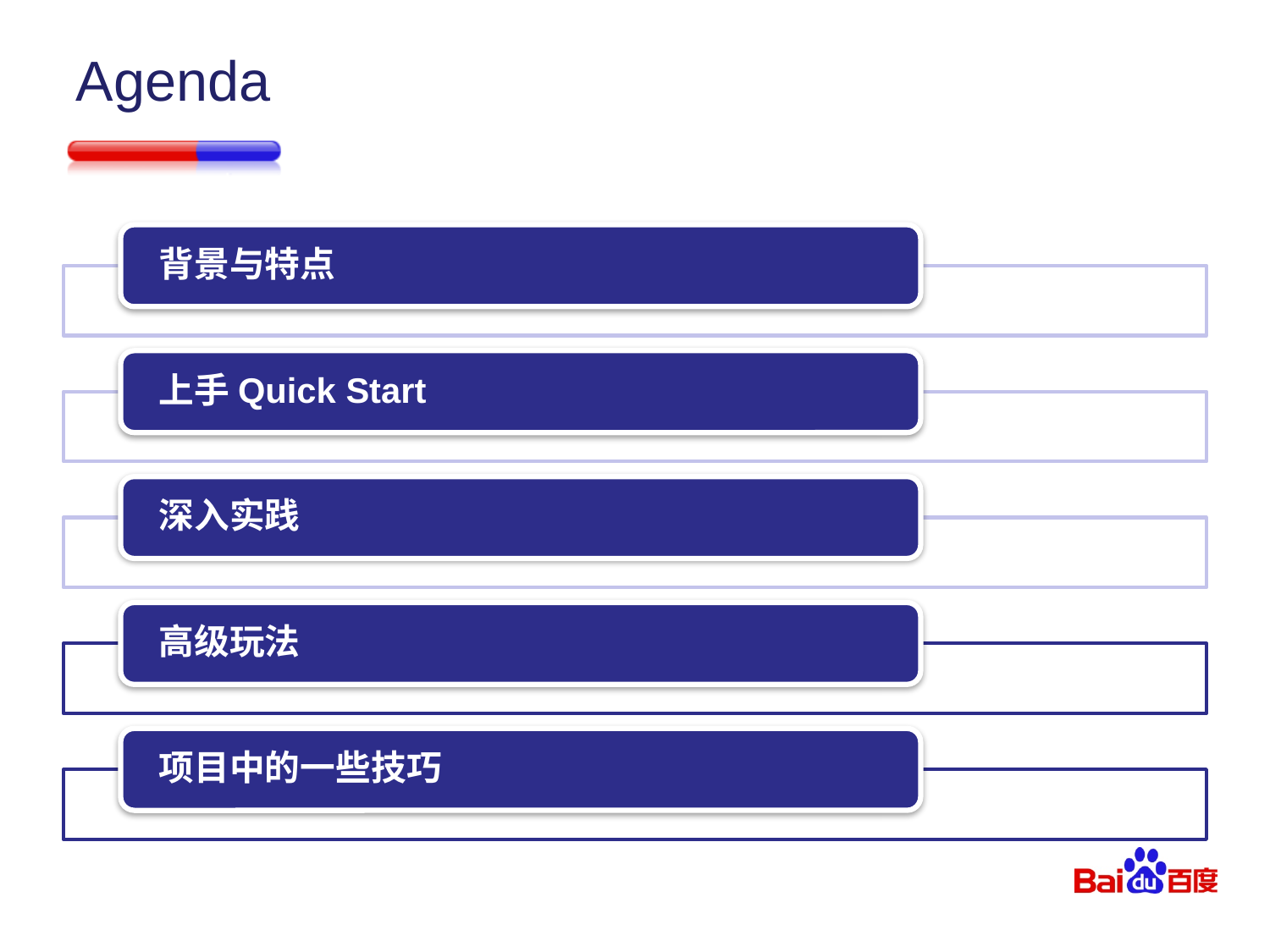

# Agenda
背景与特点
上手Quick Start
深入实践
高级玩法
项目中的一些技巧